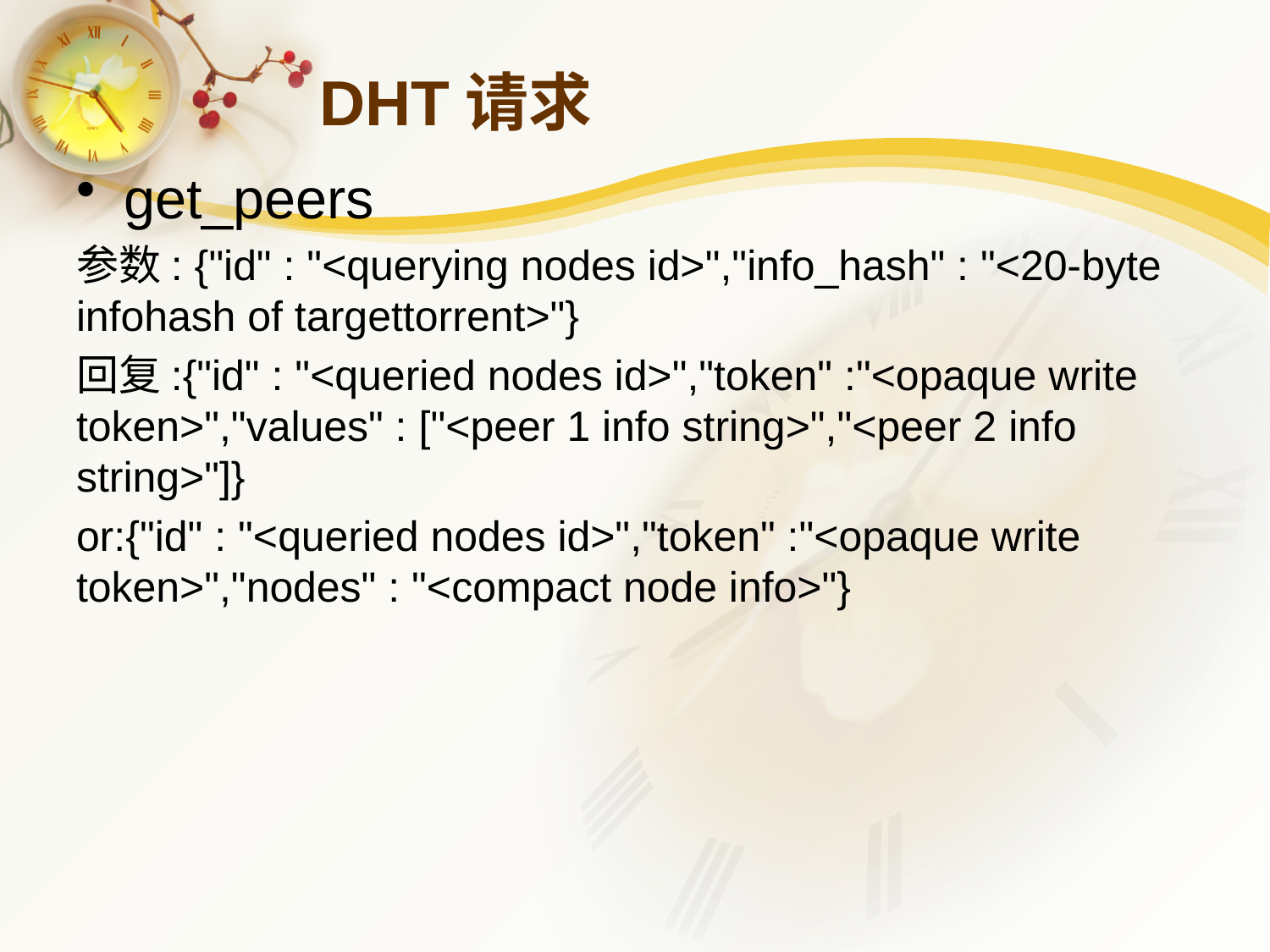

# DHT请求
get_peers
参数: {"id" : "<querying nodes id>","info_hash" : "<20-byte infohash of targettorrent>"}
回复:{"id" : "<queried nodes id>","token" :"<opaque write token>","values" : ["<peer 1 info string>","<peer 2 info string>"]}
or:{"id" : "<queried nodes id>","token" :"<opaque write token>","nodes" : "<compact node info>"}